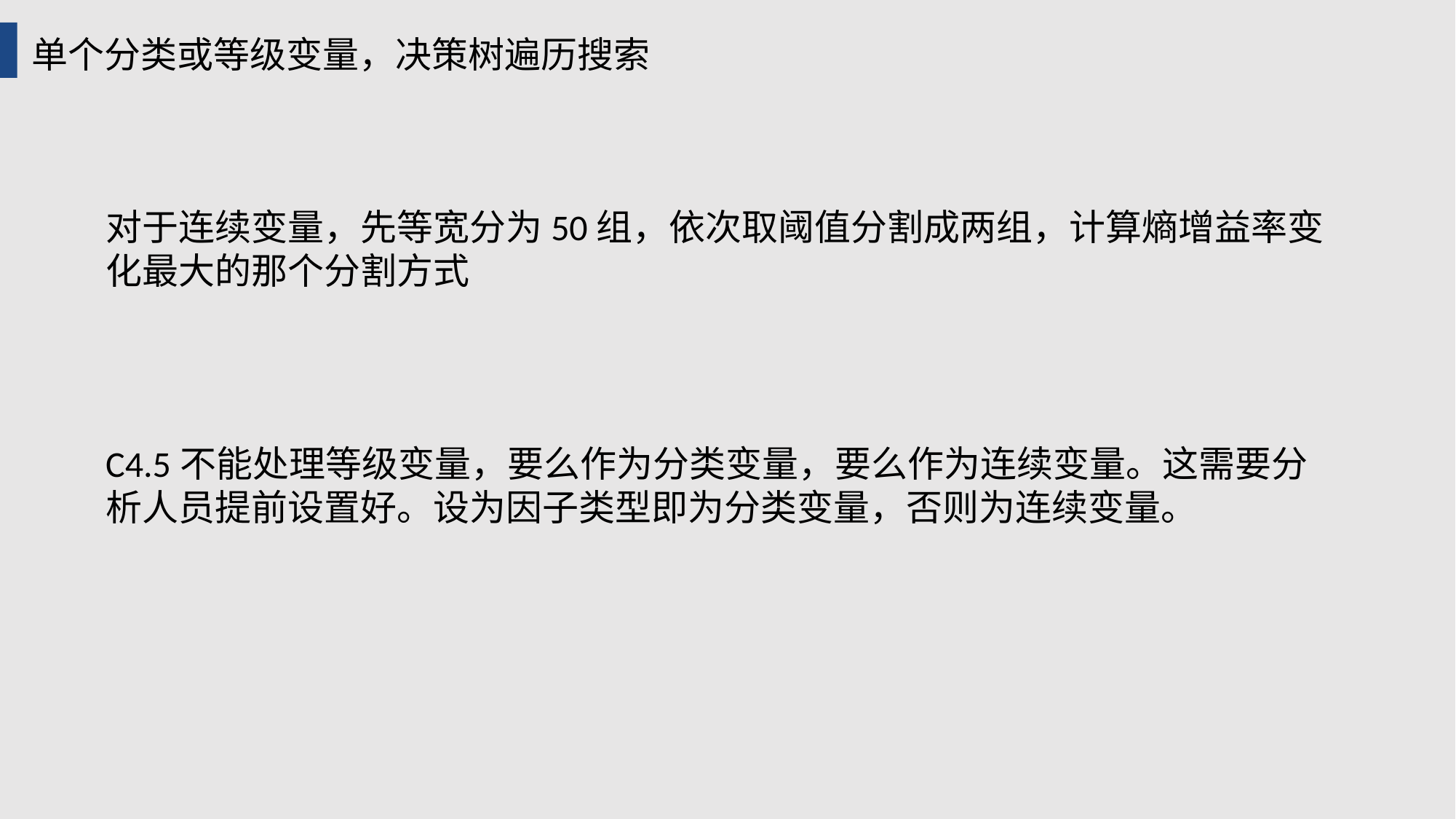

单个分类或等级变量，决策树遍历搜索
对于连续变量，先等宽分为50组，依次取阈值分割成两组，计算熵增益率变化最大的那个分割方式
C4.5不能处理等级变量，要么作为分类变量，要么作为连续变量。这需要分析人员提前设置好。设为因子类型即为分类变量，否则为连续变量。